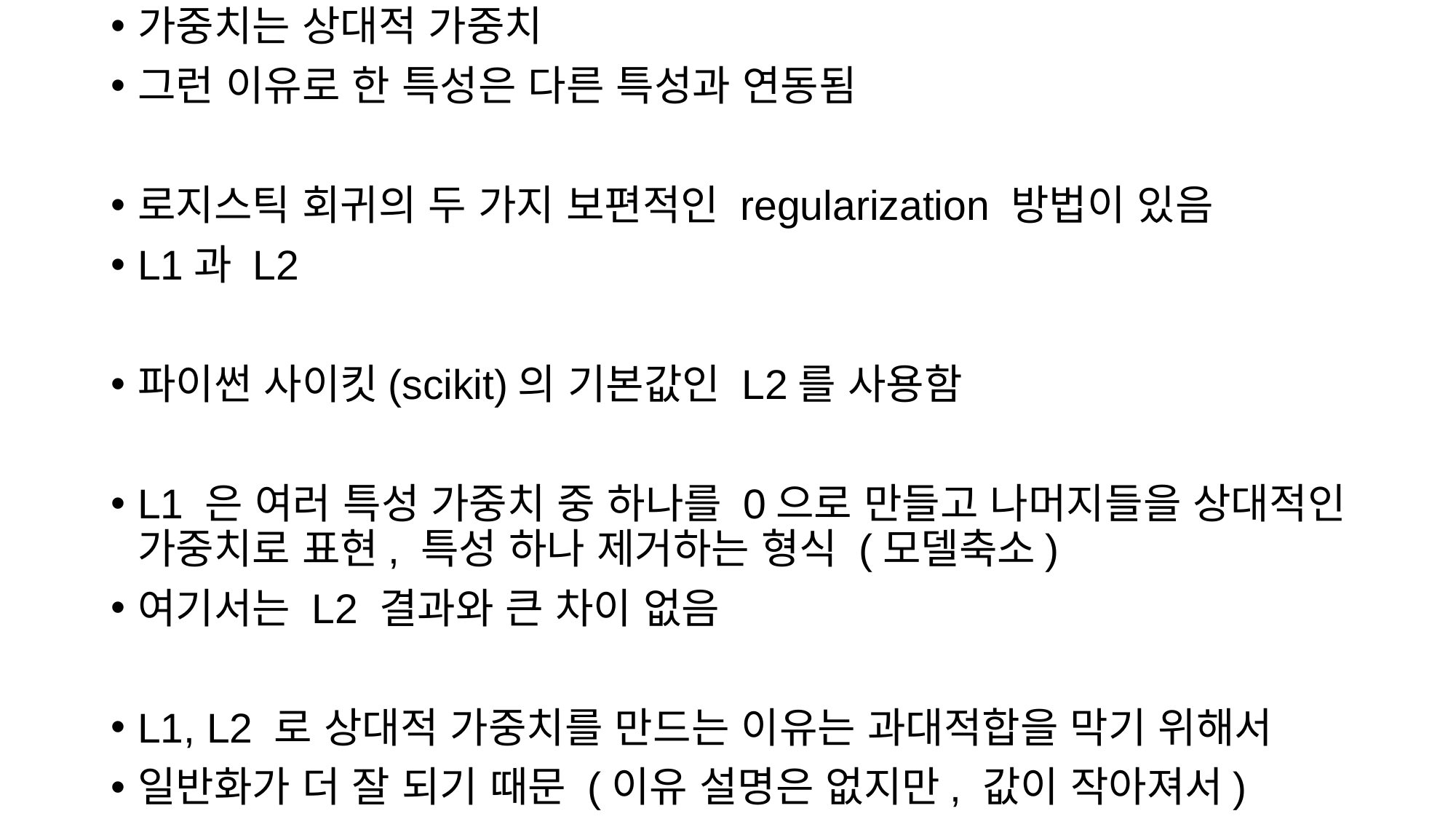

가중치는 상대적 가중치
그런 이유로 한 특성은 다른 특성과 연동됨

로지스틱 회귀의 두 가지 보편적인 regularization 방법이 있음
L1과 L2

파이썬 사이킷(scikit)의 기본값인 L2를 사용함

L1 은 여러 특성 가중치 중 하나를 0으로 만들고 나머지들을 상대적인 가중치로 표현, 특성 하나 제거하는 형식 (모델축소)
여기서는 L2 결과와 큰 차이 없음

L1, L2 로 상대적 가중치를 만드는 이유는 과대적합을 막기 위해서
일반화가 더 잘 되기 때문 (이유 설명은 없지만, 값이 작아져서)